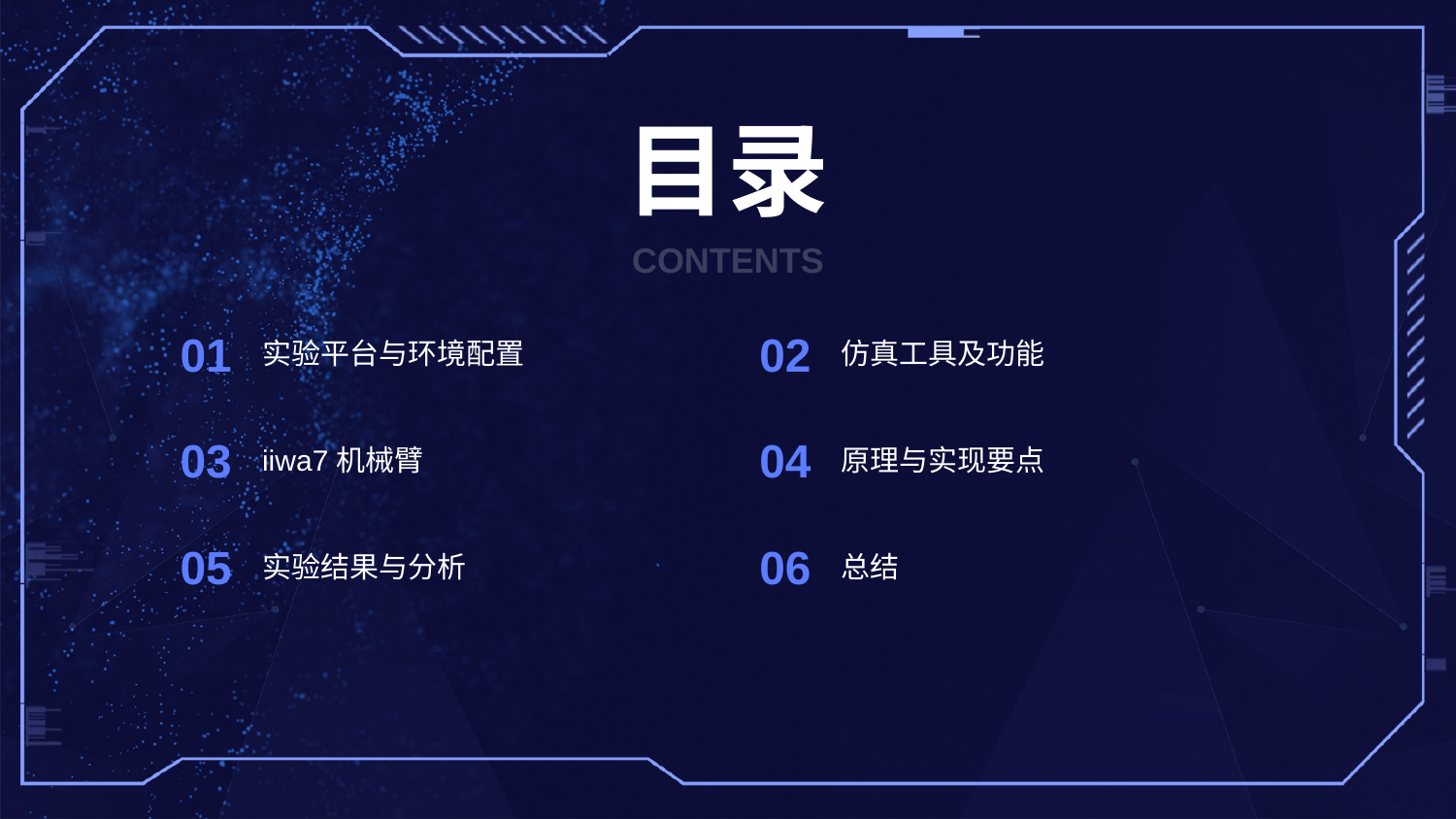

目录
CONTENTS
01
02
实验平台与环境配置
仿真工具及功能
03
04
iiwa7机械臂
原理与实现要点
06
05
总结
实验结果与分析